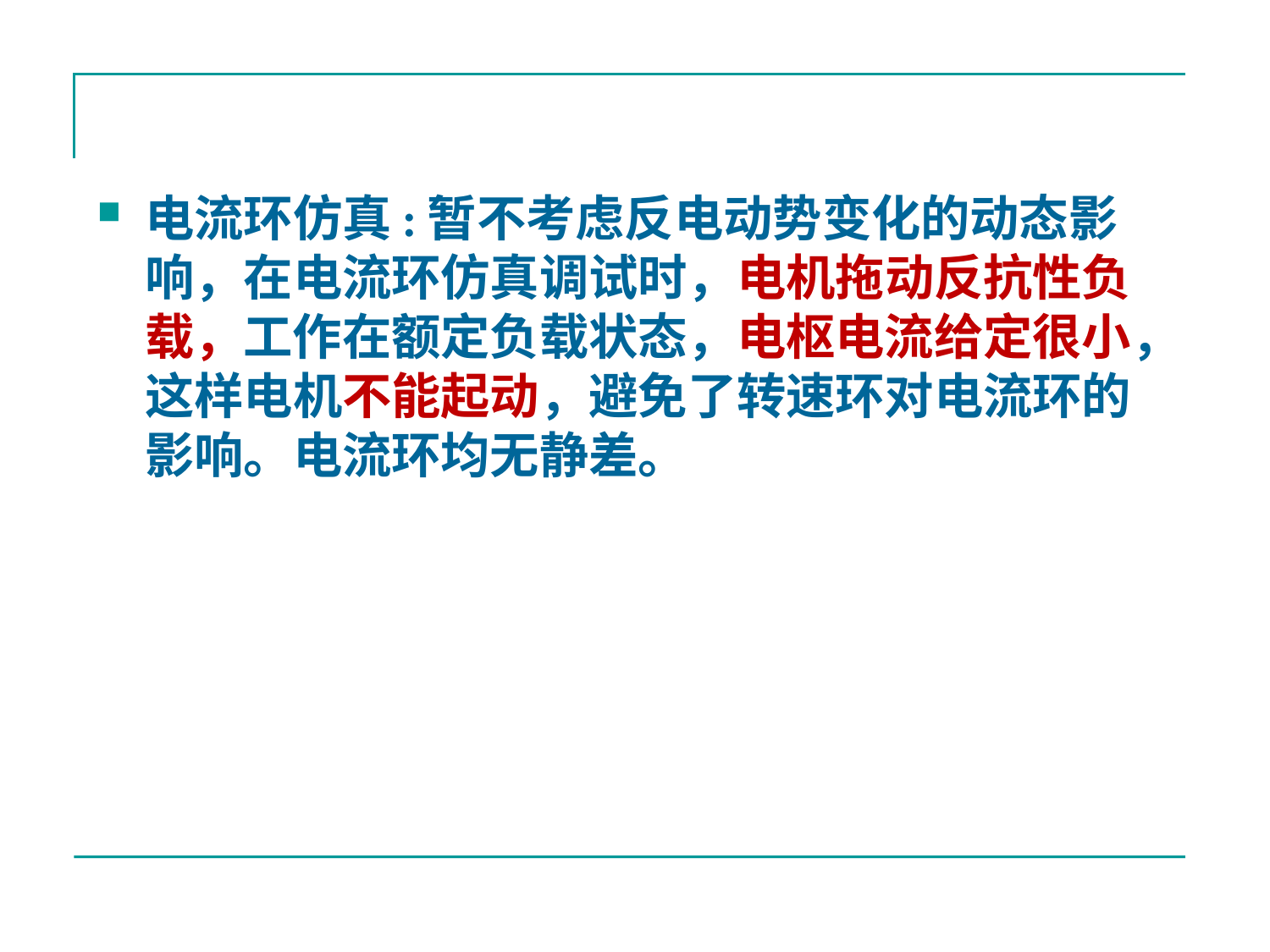

#
电流环仿真:暂不考虑反电动势变化的动态影响，在电流环仿真调试时，电机拖动反抗性负载，工作在额定负载状态，电枢电流给定很小，这样电机不能起动，避免了转速环对电流环的影响。电流环均无静差。